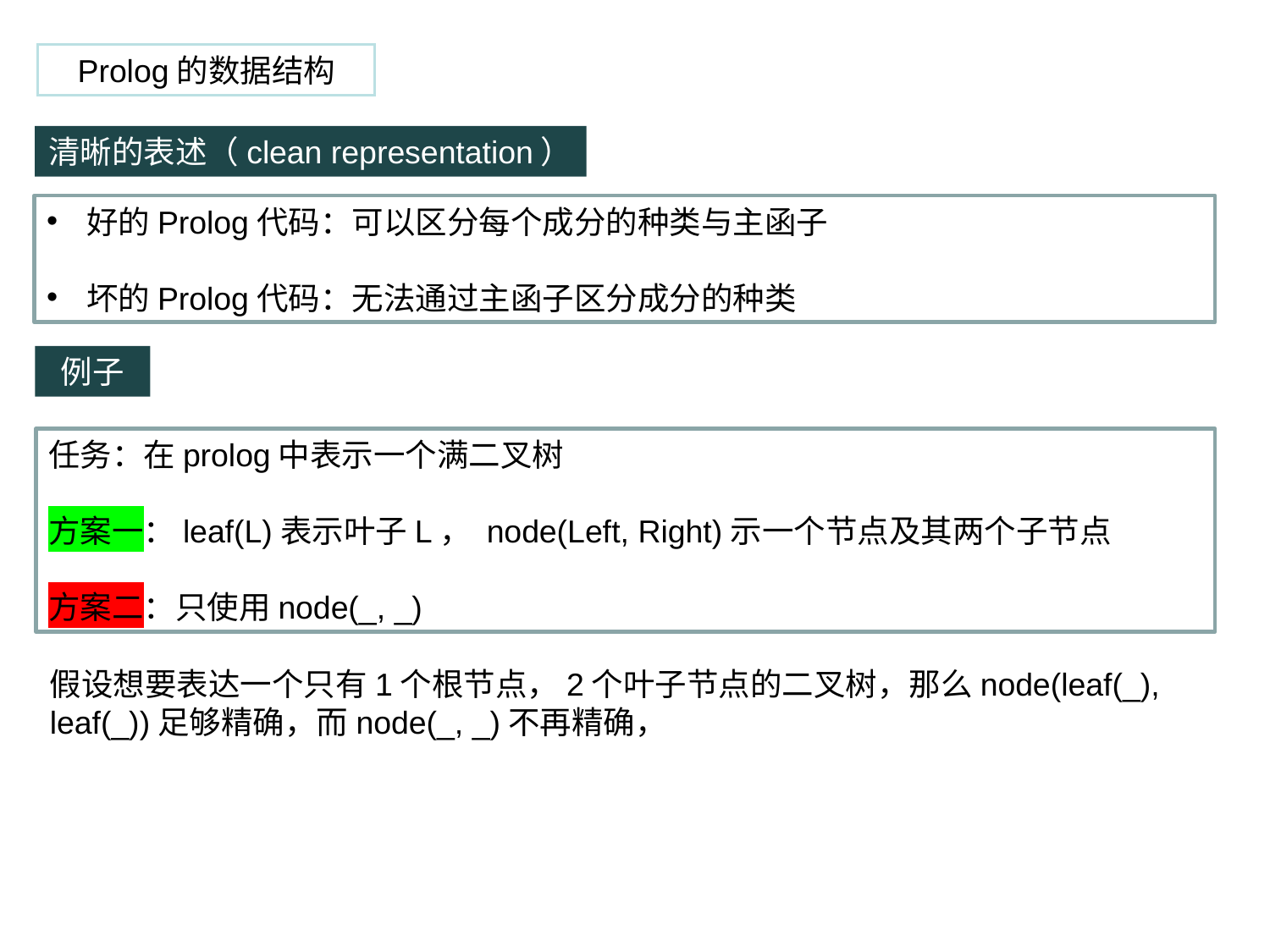

Prolog的数据结构
清晰的表述（clean representation）
好的Prolog代码：可以区分每个成分的种类与主函子

坏的Prolog代码：无法通过主函子区分成分的种类
例子
任务：在prolog中表示一个满二叉树

方案一：leaf(L)表示叶子L， node(Left, Right)示一个节点及其两个子节点

方案二：只使用node(_, _)
假设想要表达一个只有1个根节点，2个叶子节点的二叉树，那么node(leaf(_), leaf(_))足够精确，而node(_, _)不再精确，